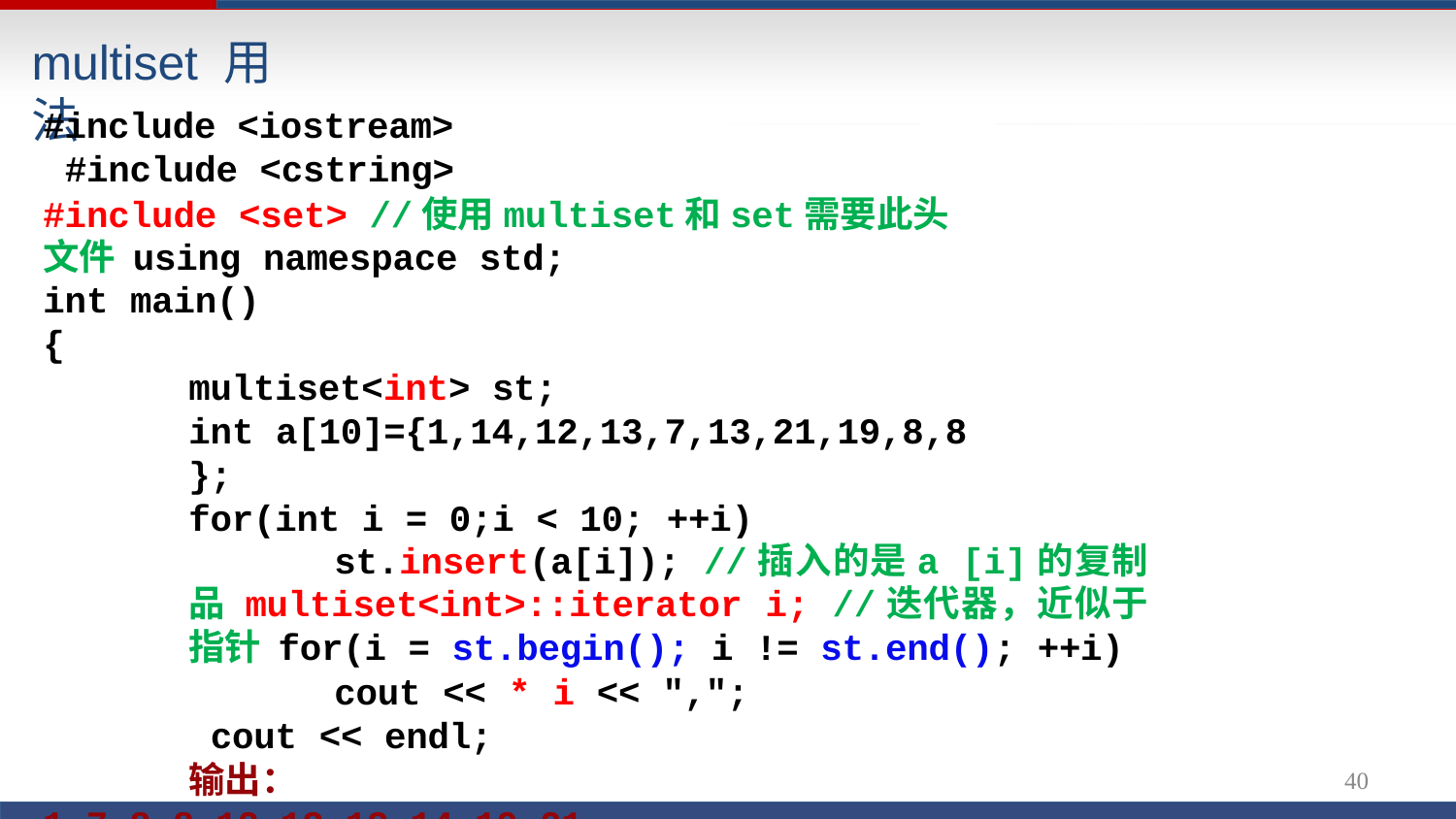

# multiset 用法
#include <iostream>  #include <cstring>
#include <set> //使用multiset和set需要此头文件 using namespace std;
int main()
{
multiset<int> st;
int a[10]={1,14,12,13,7,13,21,19,8,8 };
for(int i = 0;i < 10; ++i)
st.insert(a[i]); //插入的是a [i]的复制品 multiset<int>::iterator i; //迭代器，近似于指针 for(i = st.begin(); i != st.end(); ++i)
cout << * i << ",";  cout << endl;
输出：1,7,8,8,12,13,13,14,19,21,
40